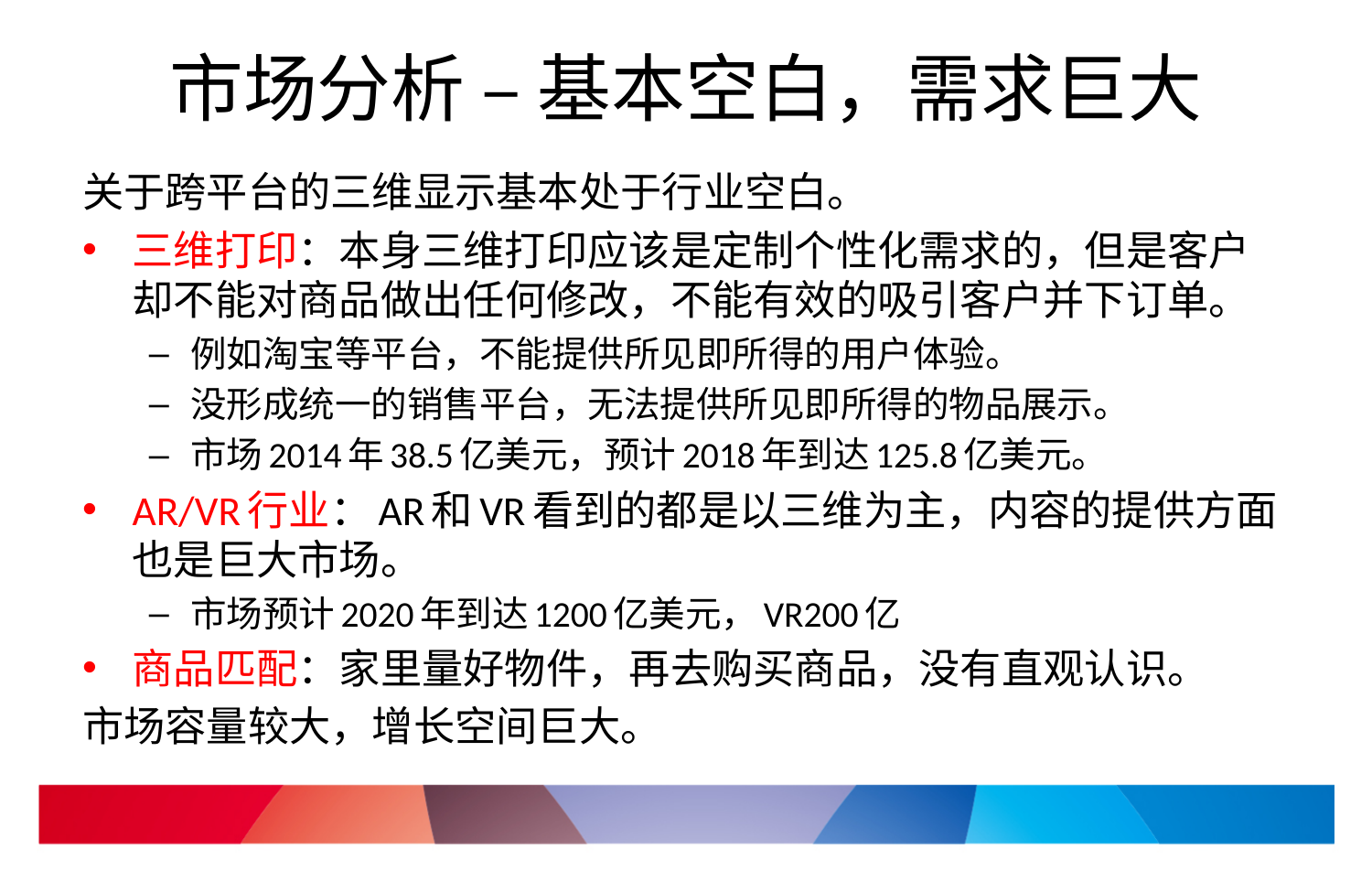

# 市场分析 – 基本空白，需求巨大
关于跨平台的三维显示基本处于行业空白。
三维打印：本身三维打印应该是定制个性化需求的，但是客户却不能对商品做出任何修改，不能有效的吸引客户并下订单。
例如淘宝等平台，不能提供所见即所得的用户体验。
没形成统一的销售平台，无法提供所见即所得的物品展示。
市场2014年38.5亿美元，预计2018年到达125.8亿美元。
AR/VR行业：AR和VR看到的都是以三维为主，内容的提供方面也是巨大市场。
市场预计2020年到达1200亿美元，VR200亿
商品匹配：家里量好物件，再去购买商品，没有直观认识。
市场容量较大，增长空间巨大。